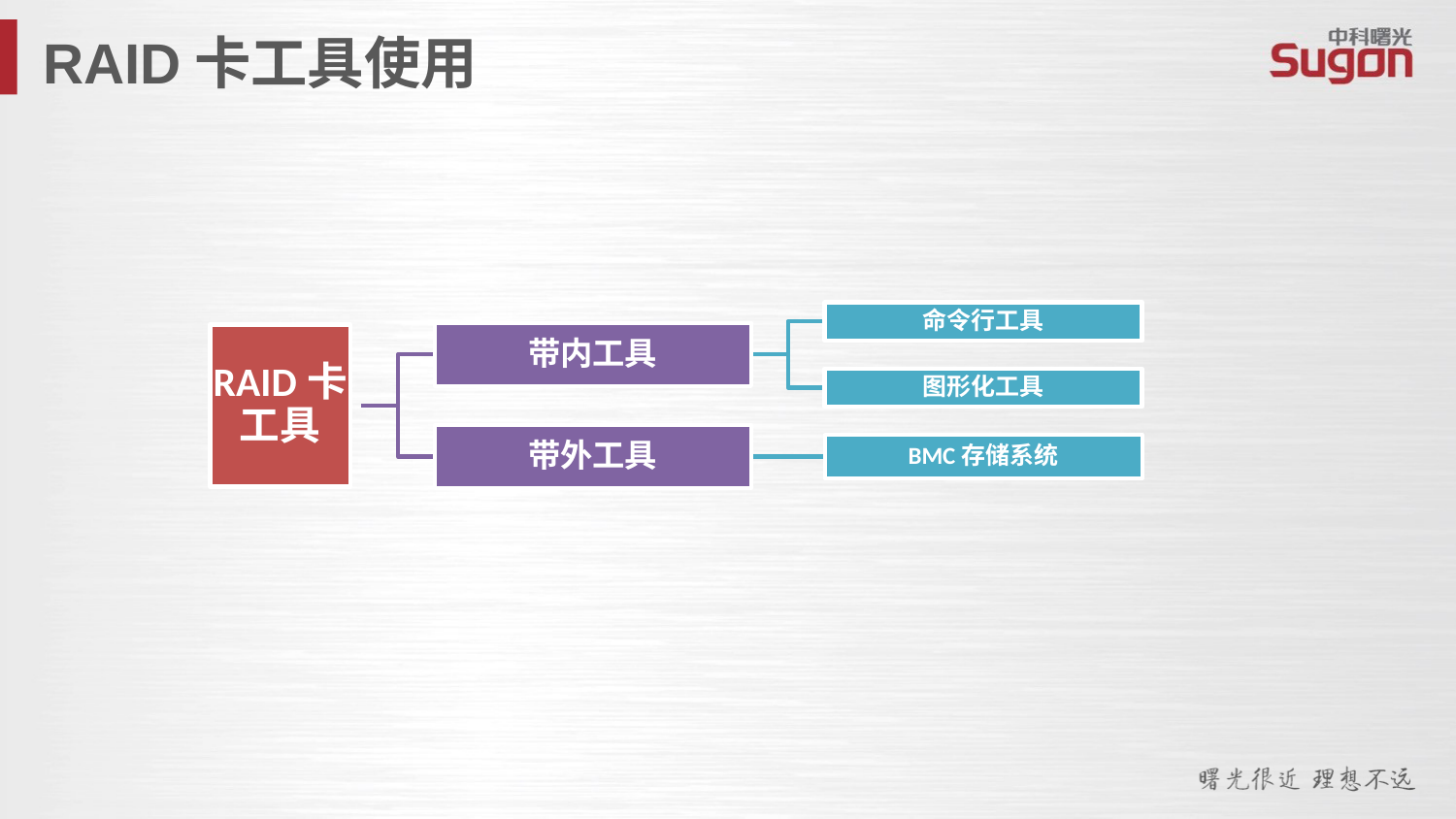

RAID卡工具使用

RAID卡工具
带内工具
命令行工具
图形化工具
带外工具
BMC存储系统